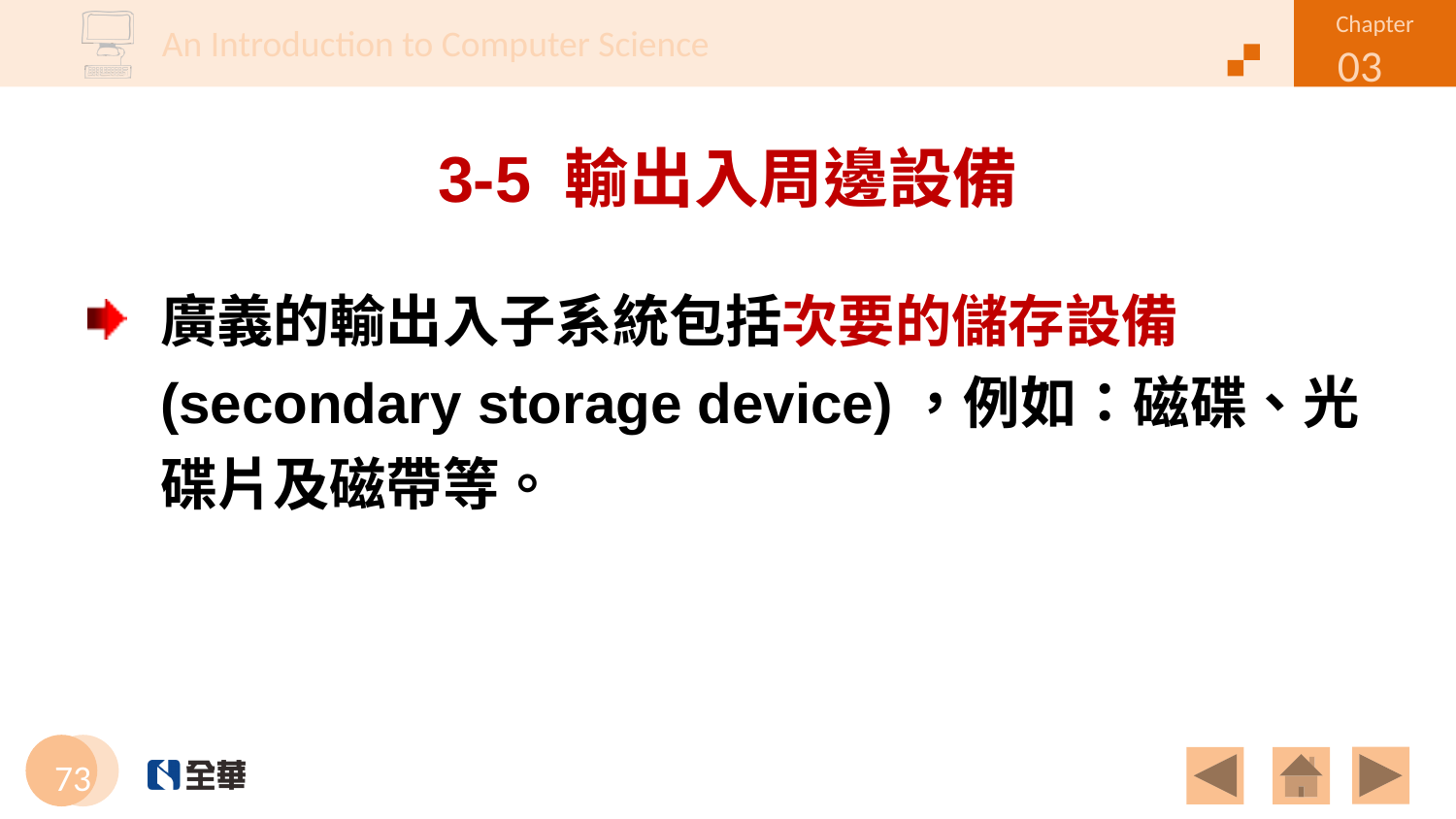

# 3-5 輸出入周邊設備
廣義的輸出入子系統包括次要的儲存設備(secondary storage device)，例如：磁碟、光碟片及磁帶等。